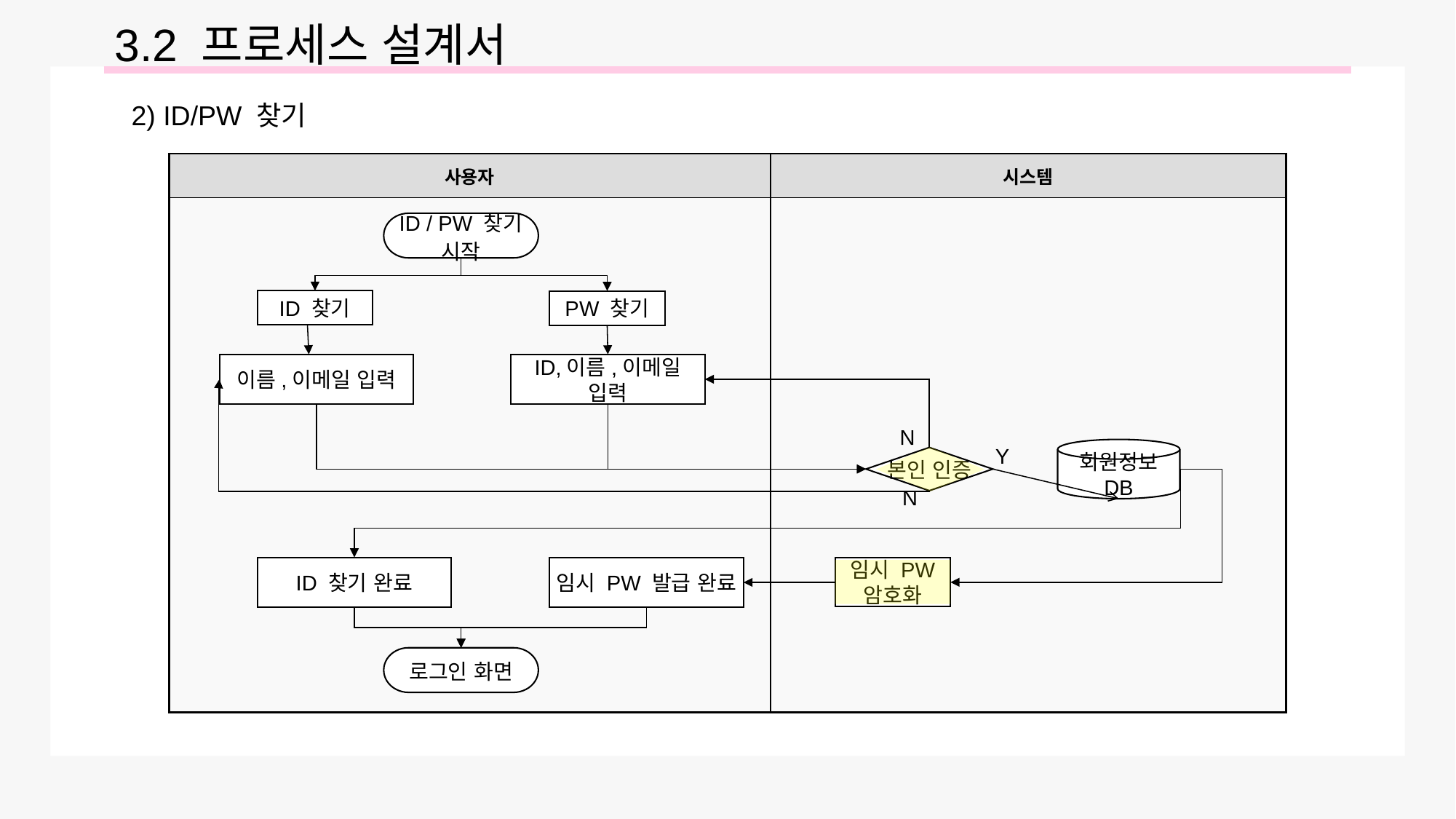

3.2 프로세스 설계서
2) ID/PW 찾기
| 사용자 | 시스템 |
| --- | --- |
|  |  |
ID / PW 찾기 시작
ID 찾기
PW 찾기
이름,이메일 입력
ID,이름,이메일 입력
N
Y
회원정보 DB

본인 인증
N
ID 찾기 완료
임시 PW 발급 완료
임시 PW 암호화

로그인 화면